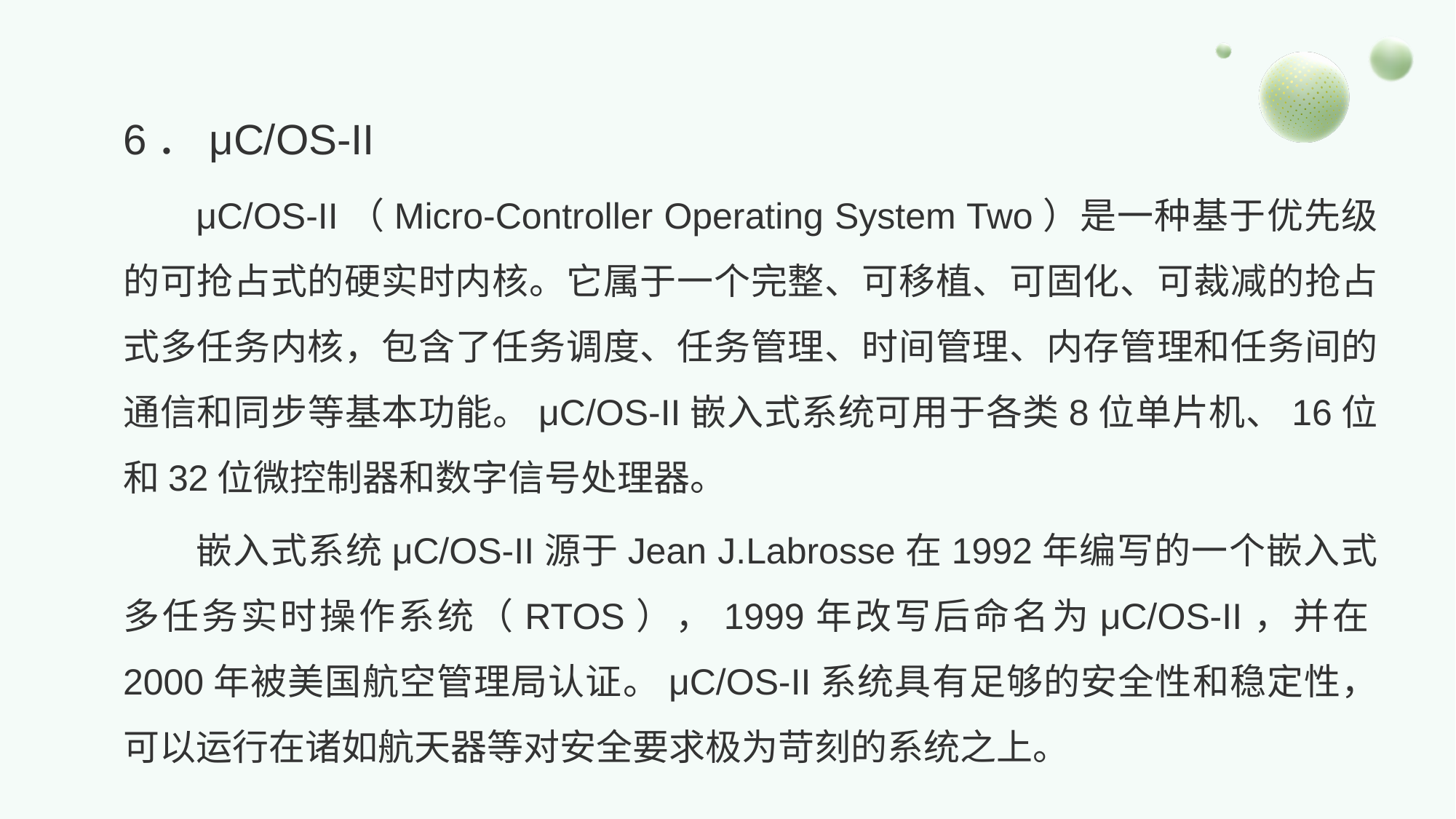

6．μC/OS-II
μC/OS-II（Micro-Controller Operating System Two）是一种基于优先级的可抢占式的硬实时内核。它属于一个完整、可移植、可固化、可裁减的抢占式多任务内核，包含了任务调度、任务管理、时间管理、内存管理和任务间的通信和同步等基本功能。μC/OS-II嵌入式系统可用于各类8位单片机、16位和32位微控制器和数字信号处理器。
嵌入式系统μC/OS-II源于Jean J.Labrosse在1992年编写的一个嵌入式多任务实时操作系统（RTOS），1999年改写后命名为μC/OS-II，并在2000年被美国航空管理局认证。μC/OS-II系统具有足够的安全性和稳定性，可以运行在诸如航天器等对安全要求极为苛刻的系统之上。